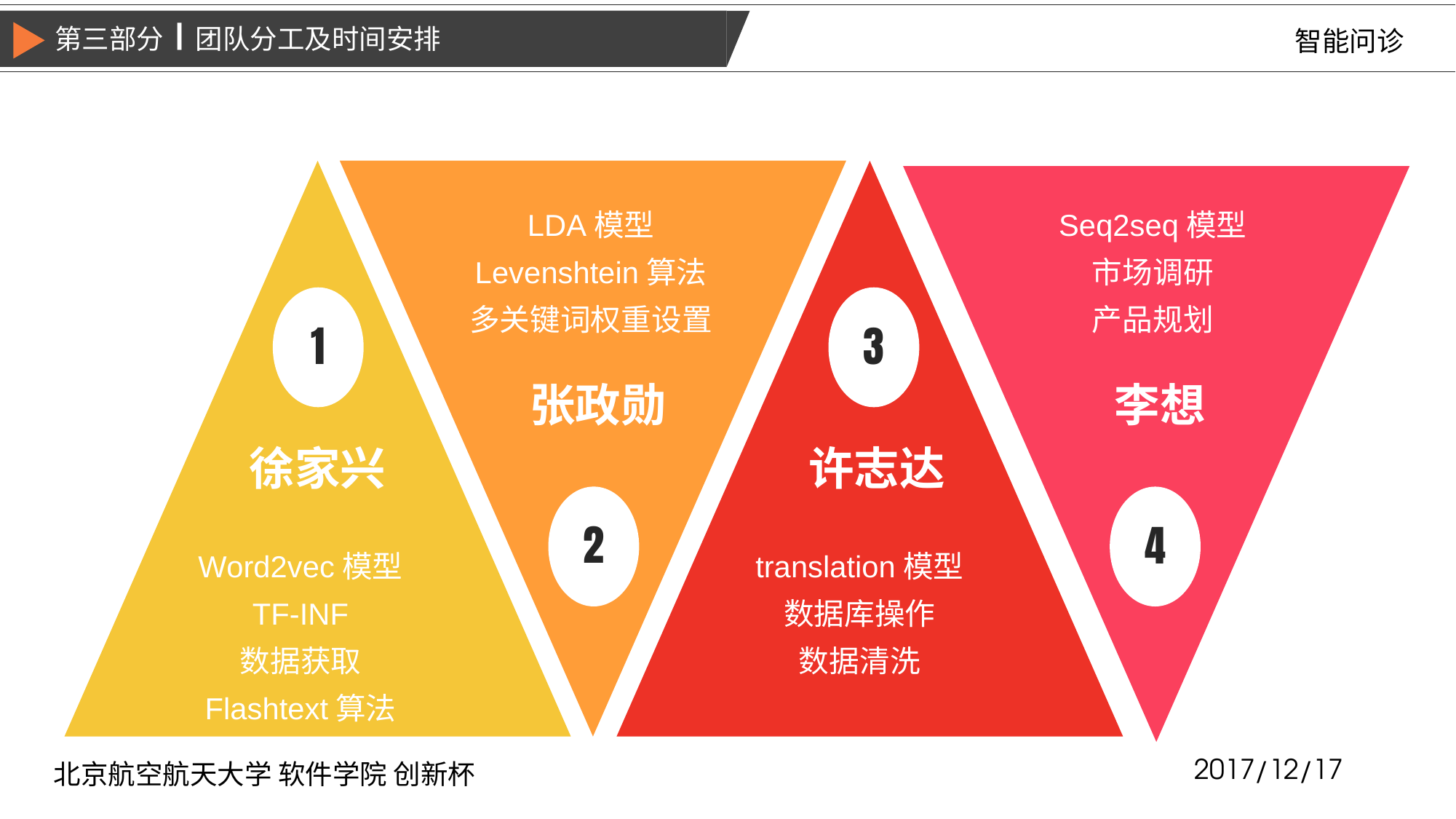

第三部分 | 团队分工及时间安排
智能问诊

LDA模型
Levenshtein算法
多关键词权重设置
Seq2seq模型
市场调研
产品规划
1
3
张政勋
李想
徐家兴
许志达
2
4
Word2vec模型
TF-INF
数据获取
Flashtext算法
translation模型
数据库操作
数据清洗
2017/12/17
北京航空航天大学 软件学院 创新杯